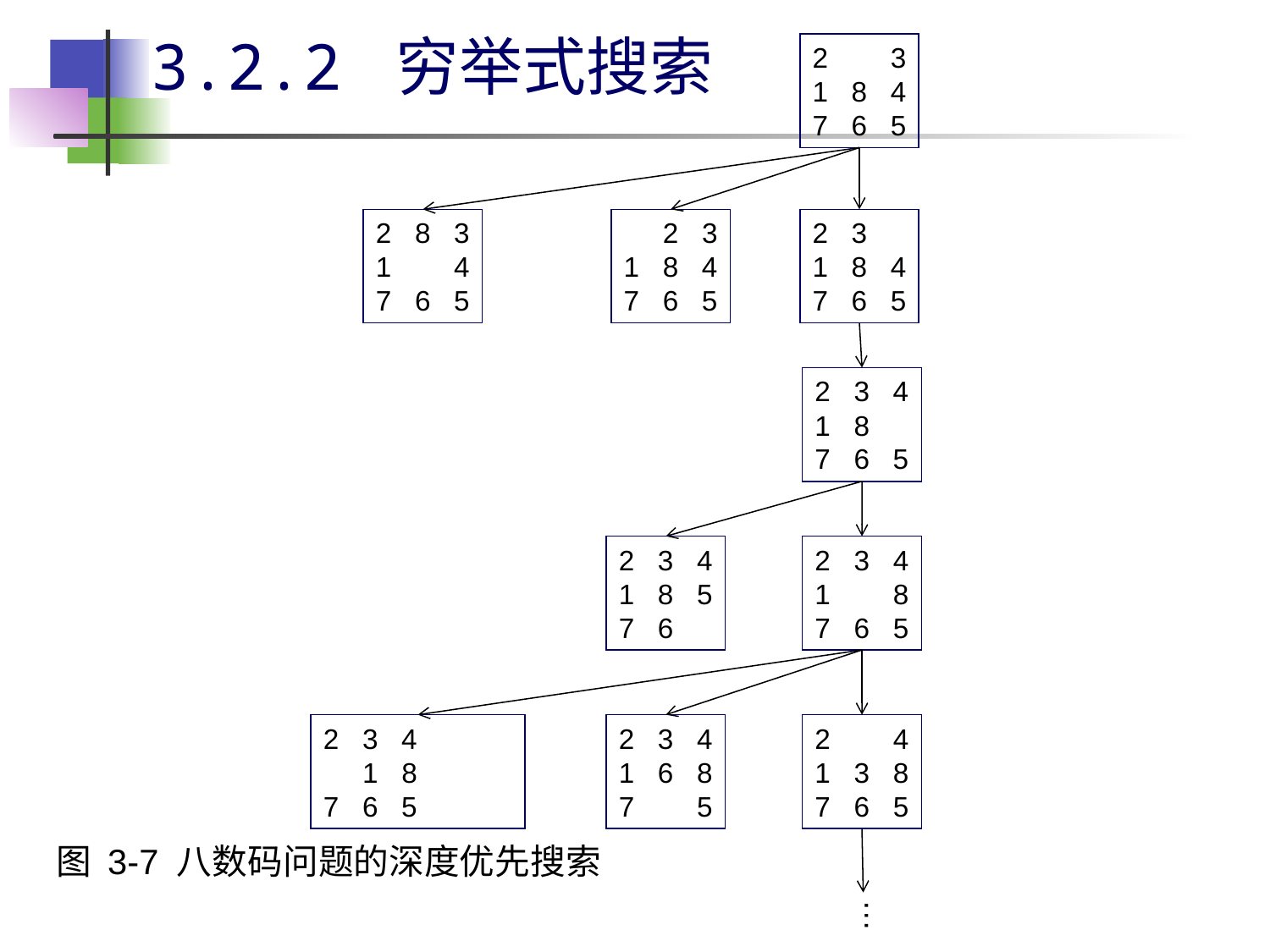

# 3.2.2 穷举式搜索
2        3
1   8   4
7   6   5

2   8   3
1        4
7   6   5
     2   3
1   8   4
7   6   5
2   3
1   8   4
7   6   5
2   3   4
1   8
7   6   5
2   3   4
1   8   5
7   6
2   3   4
1        8
7   6   5
2   3   4
     1   8
7   6   5
2   3   4
1   6   8
7        5
2        4
1   3   8
7   6   5
图 3-7 八数码问题的深度优先搜索
…